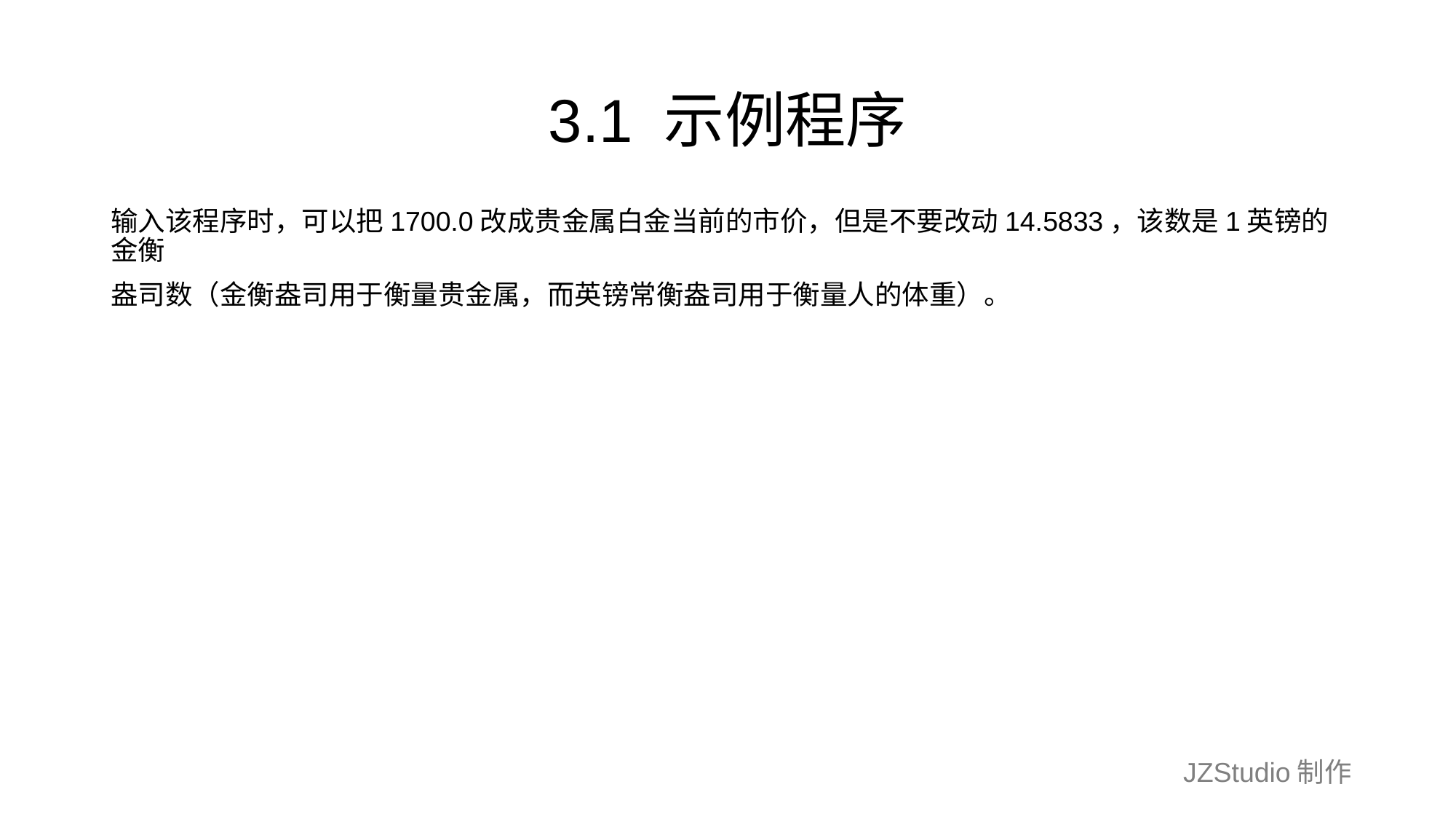

# 3.1 示例程序
输入该程序时，可以把1700.0改成贵金属白金当前的市价，但是不要改动14.5833，该数是1英镑的金衡
盎司数（金衡盎司用于衡量贵金属，而英镑常衡盎司用于衡量人的体重）。